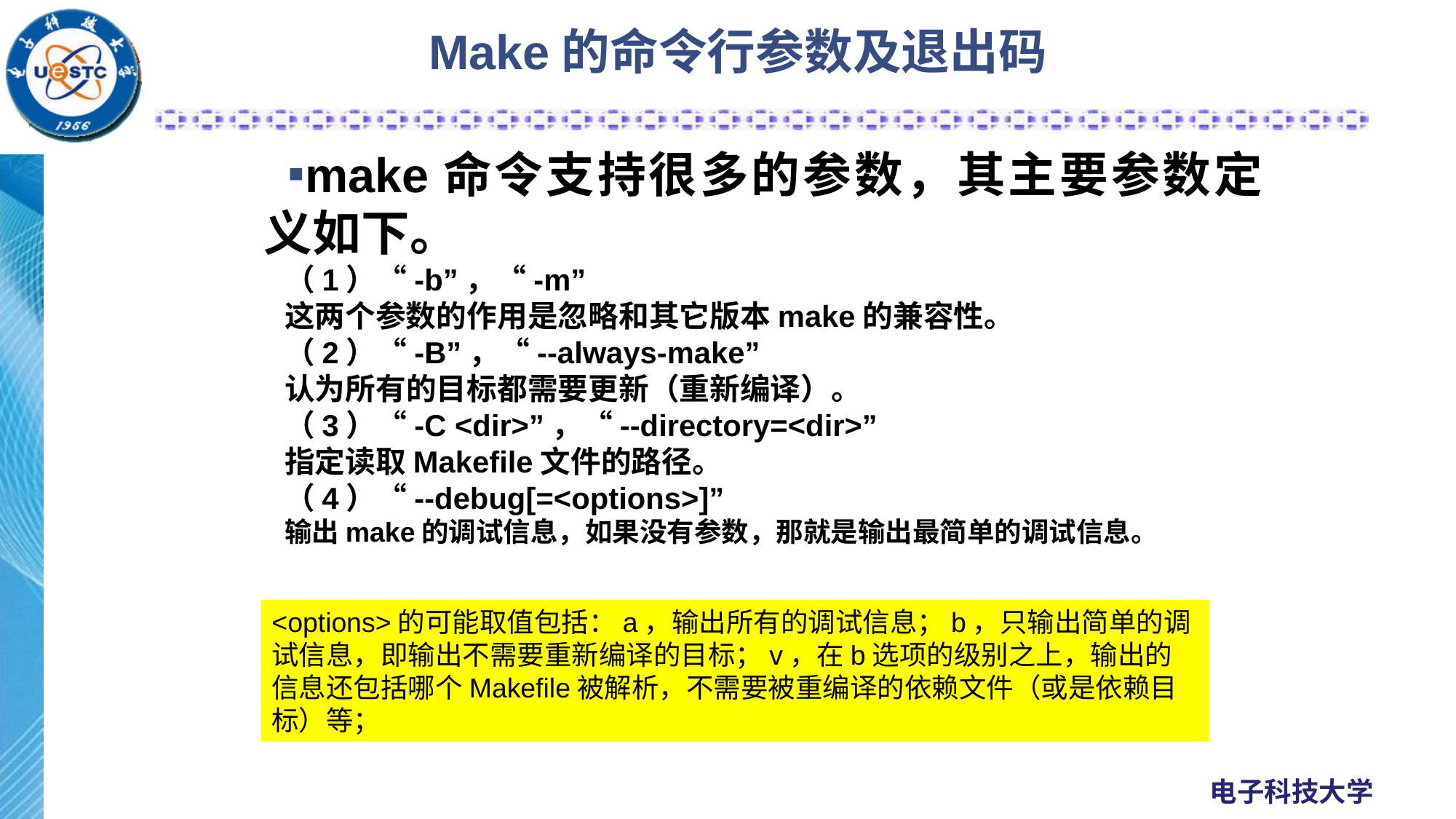

# Make的命令行参数及退出码
make命令支持很多的参数，其主要参数定义如下。
（1）“-b”，“-m”
这两个参数的作用是忽略和其它版本make的兼容性。
（2）“-B”，“--always-make”
认为所有的目标都需要更新（重新编译）。
（3）“-C <dir>”，“--directory=<dir>”
指定读取Makefile文件的路径。
（4）“--debug[=<options>]”
输出make的调试信息，如果没有参数，那就是输出最简单的调试信息。
<options>的可能取值包括：a，输出所有的调试信息；b，只输出简单的调试信息，即输出不需要重新编译的目标；v，在b选项的级别之上，输出的信息还包括哪个Makefile被解析，不需要被重编译的依赖文件（或是依赖目标）等；